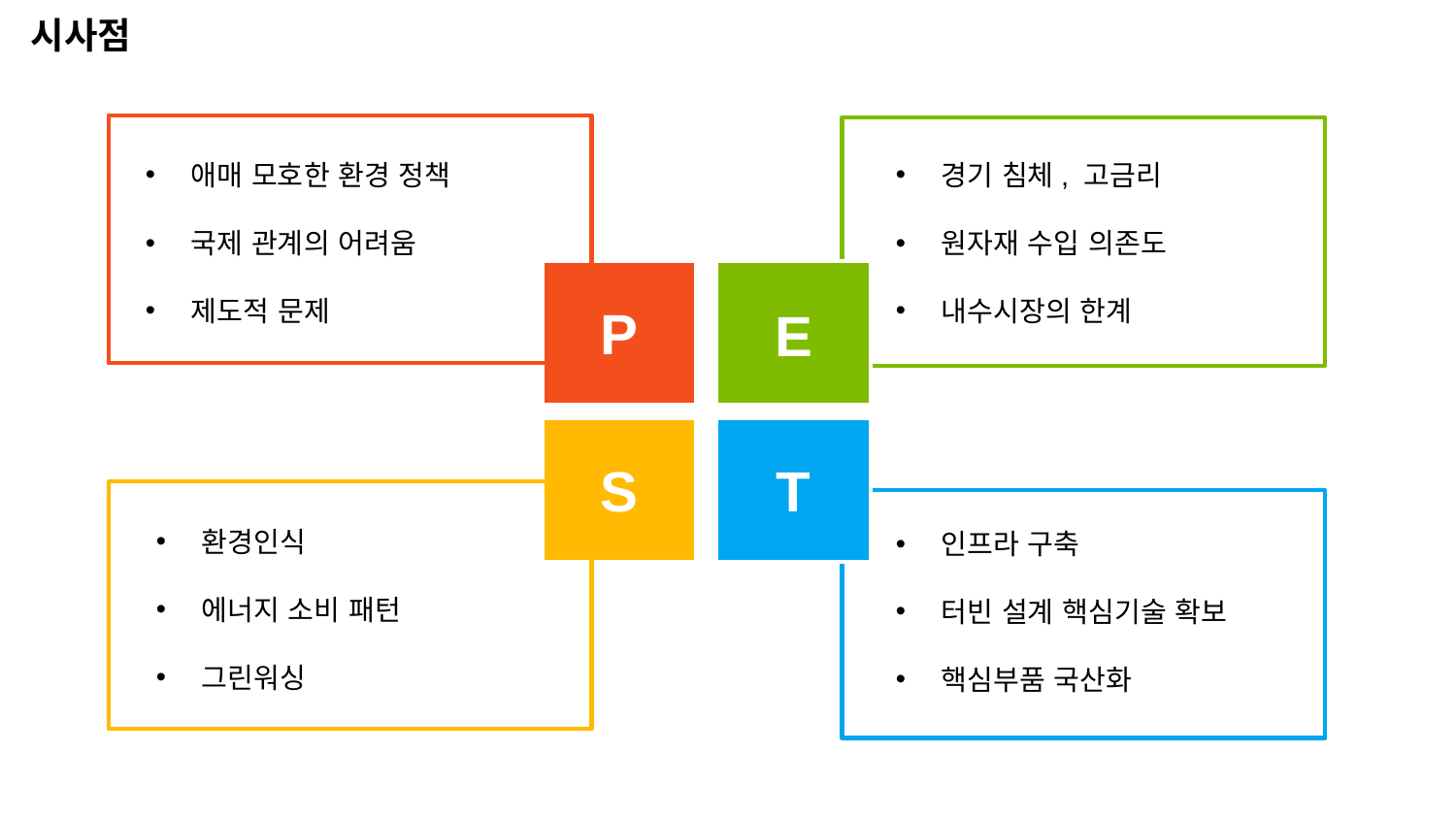

시사점

애매 모호한 환경 정책

국제 관계의 어려움

제도적 문제

경기 침체, 고금리

원자재 수입 의존도

내수시장의 한계

P
E

S
T

환경인식

에너지 소비 패턴
그린워싱
인프라 구축

터빈 설계 핵심기술 확보

핵심부품 국산화